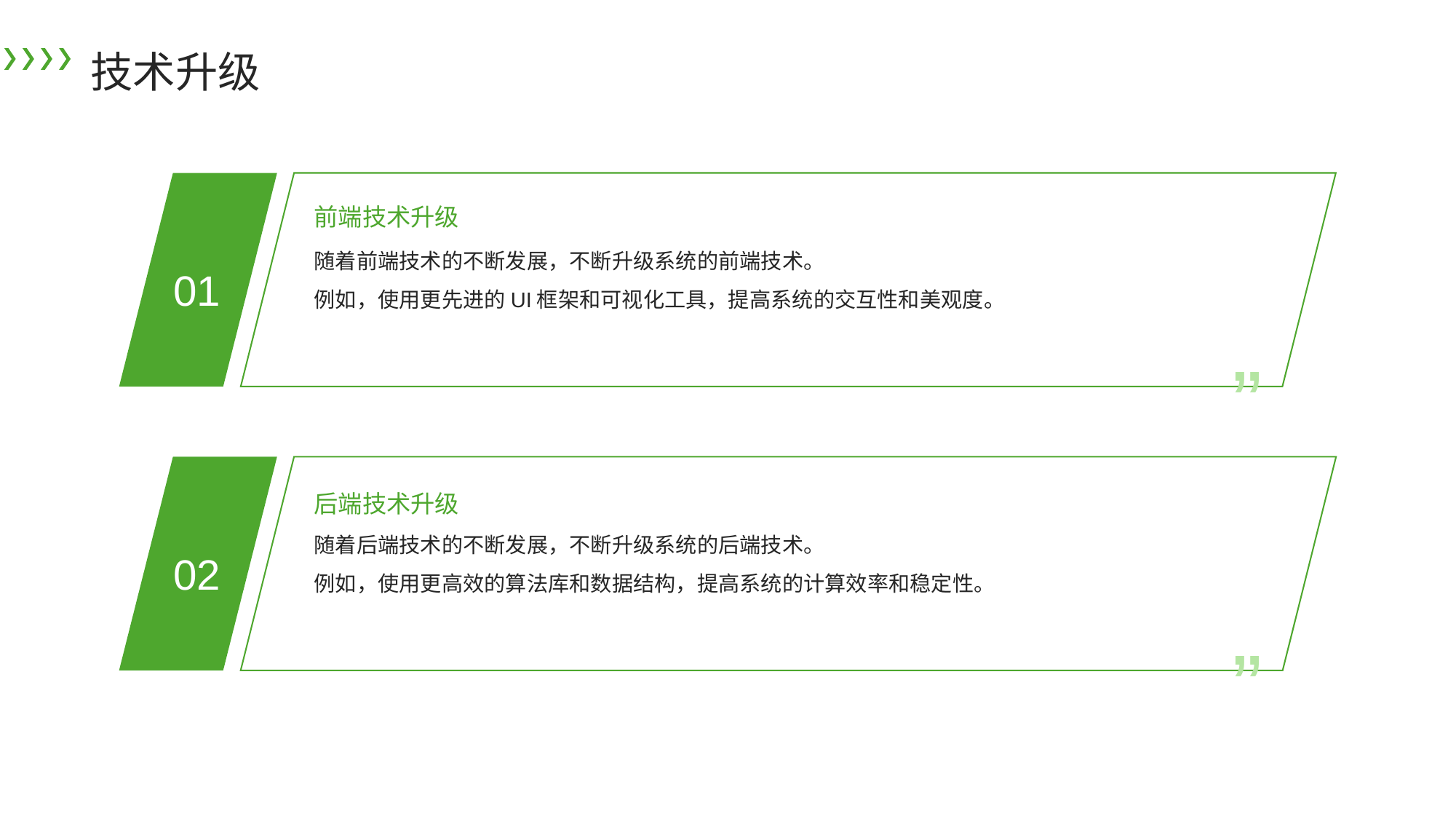

技术升级

前端技术升级
随着前端技术的不断发展，不断升级系统的前端技术。
例如，使用更先进的UI框架和可视化工具，提高系统的交互性和美观度。
01
”

后端技术升级
随着后端技术的不断发展，不断升级系统的后端技术。
例如，使用更高效的算法库和数据结构，提高系统的计算效率和稳定性。
02
”